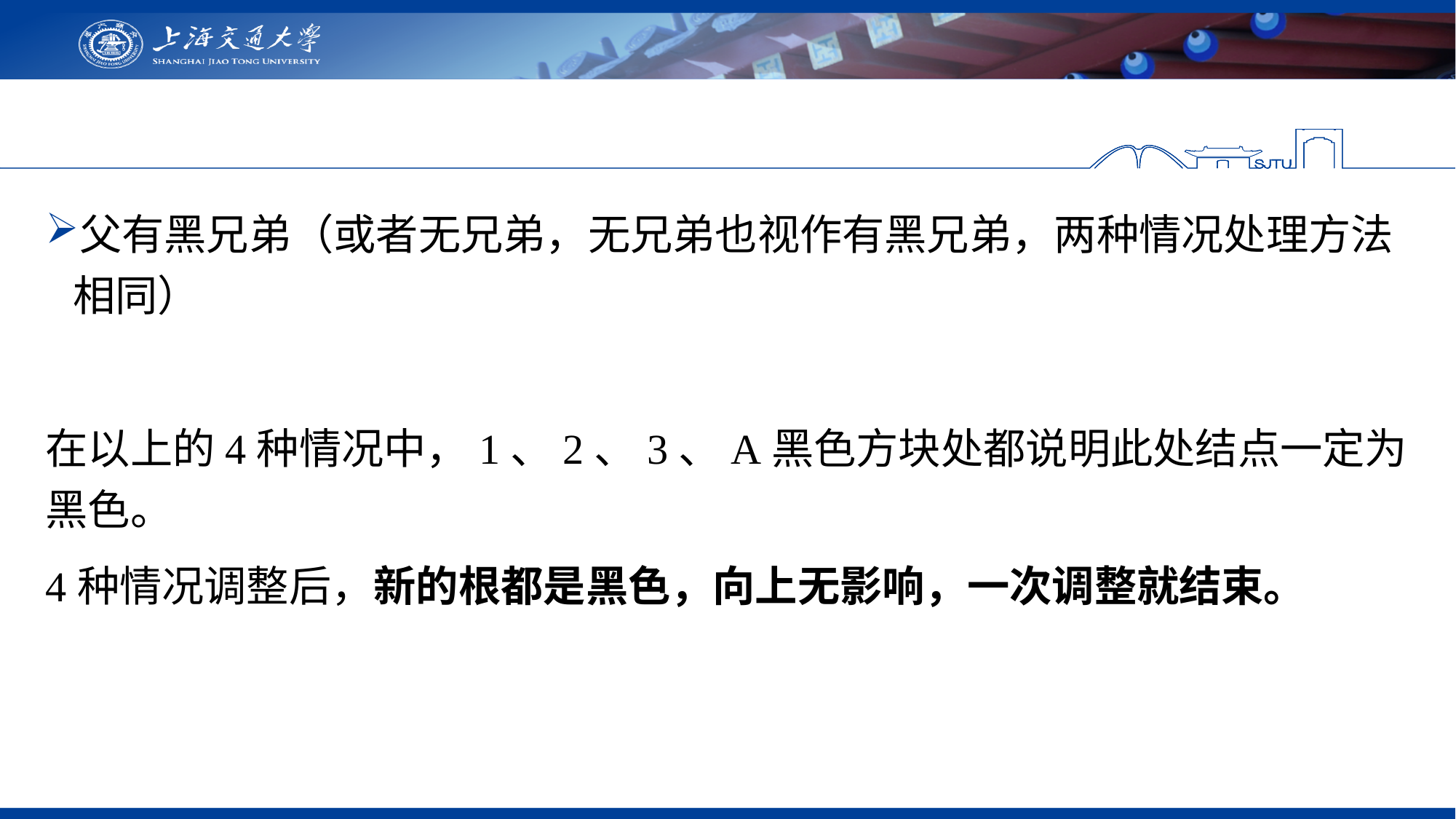

父有黑兄弟（或者无兄弟，无兄弟也视作有黑兄弟，两种情况处理方法相同）

在以上的4种情况中，1、2、3、A黑色方块处都说明此处结点一定为黑色。
4种情况调整后，新的根都是黑色，向上无影响，一次调整就结束。